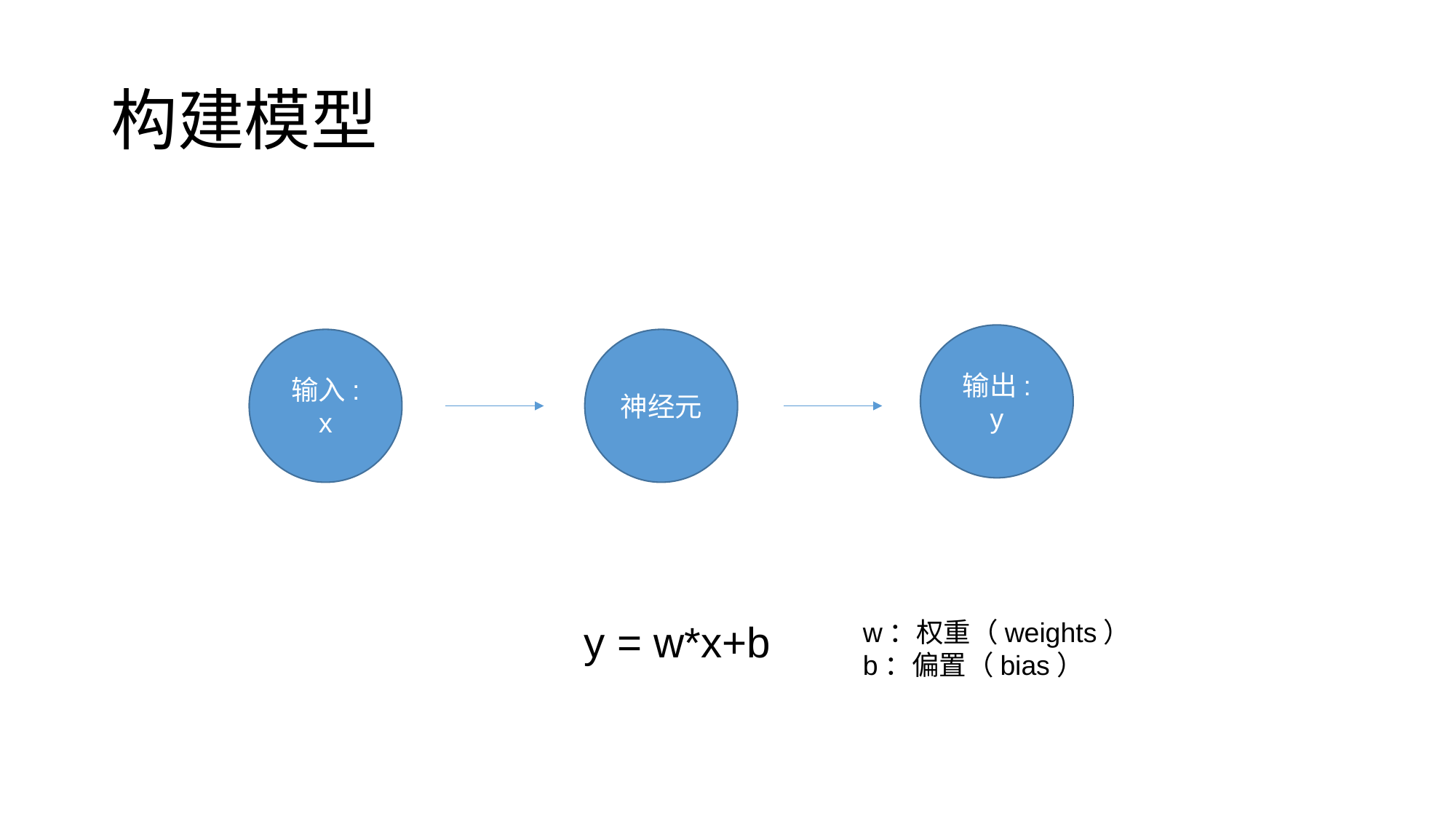

# 构建模型
输出: y
输入: x
神经元
y = w*x+b
w：权重（weights）
b：偏置（bias）